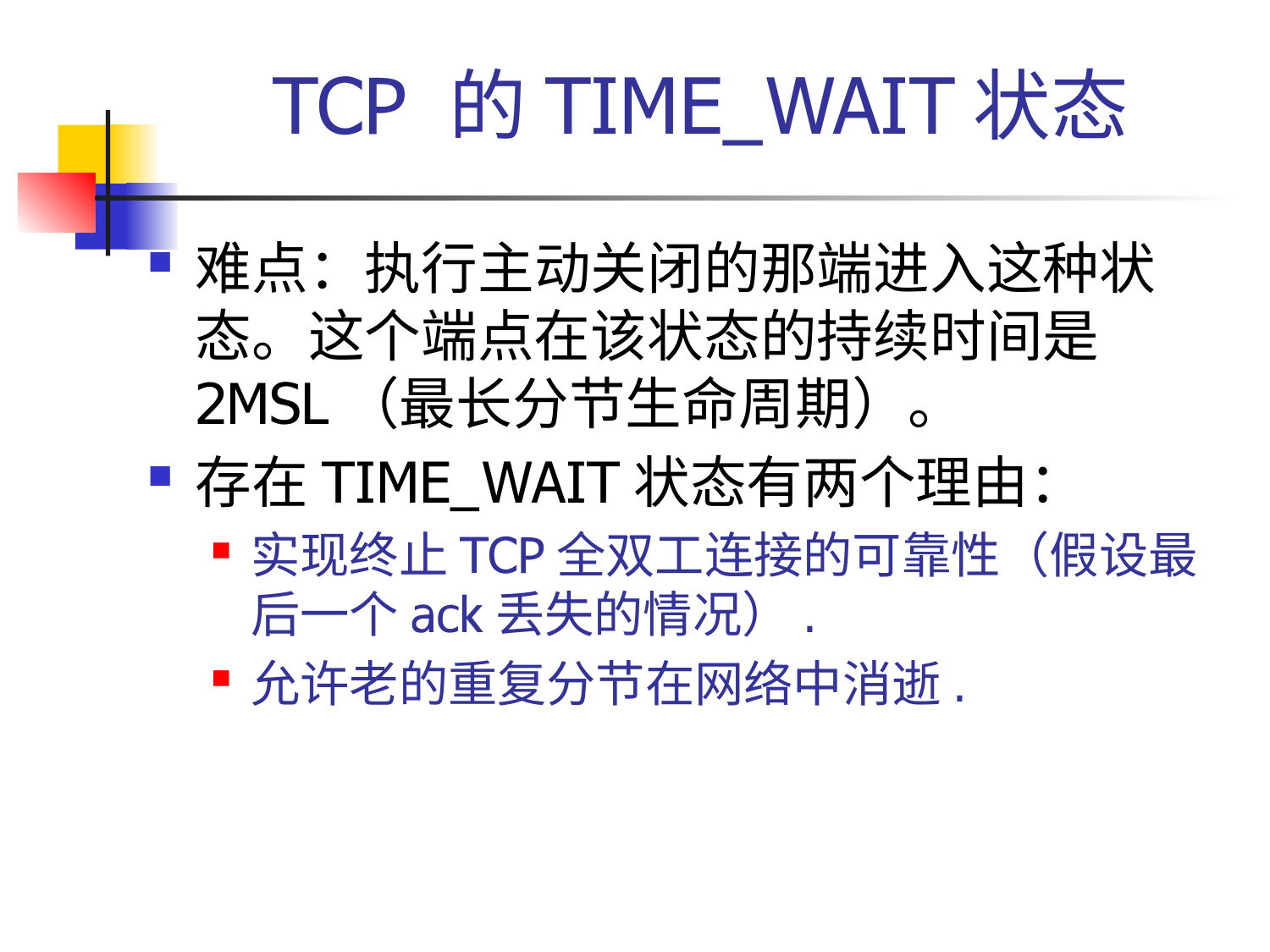

# TCP 的TIME_WAIT状态
难点：执行主动关闭的那端进入这种状态。这个端点在该状态的持续时间是2MSL（最长分节生命周期）。
存在TIME_WAIT状态有两个理由：
实现终止TCP全双工连接的可靠性（假设最后一个ack丢失的情况）.
允许老的重复分节在网络中消逝.